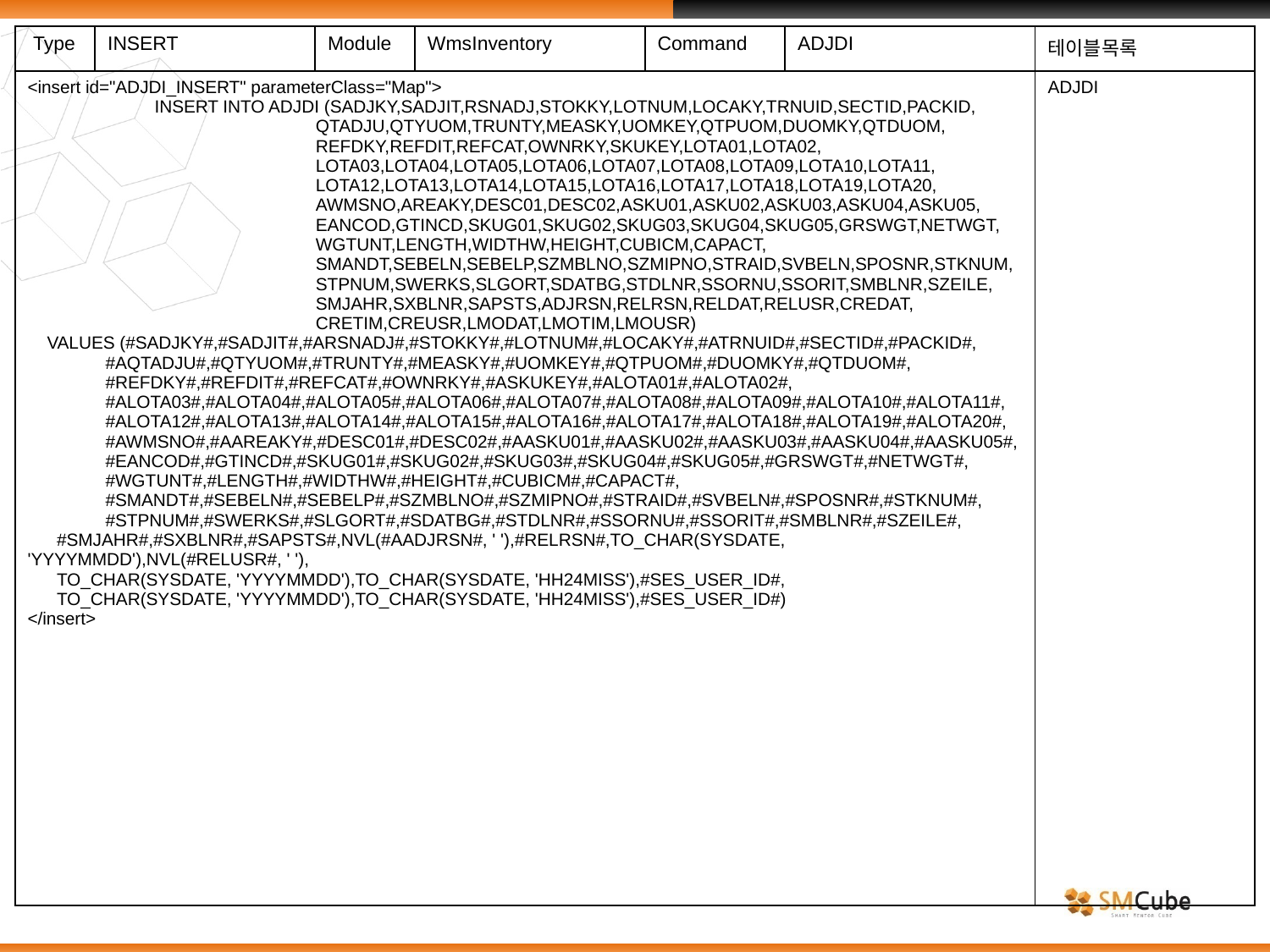

| Type | INSERT | Module | WmsInventory | Command | ADJDI | 테이블목록 |
| --- | --- | --- | --- | --- | --- | --- |
| <insert id="ADJDI\_INSERT" parameterClass="Map"> INSERT INTO ADJDI (SADJKY,SADJIT,RSNADJ,STOKKY,LOTNUM,LOCAKY,TRNUID,SECTID,PACKID, QTADJU,QTYUOM,TRUNTY,MEASKY,UOMKEY,QTPUOM,DUOMKY,QTDUOM, REFDKY,REFDIT,REFCAT,OWNRKY,SKUKEY,LOTA01,LOTA02, LOTA03,LOTA04,LOTA05,LOTA06,LOTA07,LOTA08,LOTA09,LOTA10,LOTA11, LOTA12,LOTA13,LOTA14,LOTA15,LOTA16,LOTA17,LOTA18,LOTA19,LOTA20, AWMSNO,AREAKY,DESC01,DESC02,ASKU01,ASKU02,ASKU03,ASKU04,ASKU05, EANCOD,GTINCD,SKUG01,SKUG02,SKUG03,SKUG04,SKUG05,GRSWGT,NETWGT, WGTUNT,LENGTH,WIDTHW,HEIGHT,CUBICM,CAPACT, SMANDT,SEBELN,SEBELP,SZMBLNO,SZMIPNO,STRAID,SVBELN,SPOSNR,STKNUM, STPNUM,SWERKS,SLGORT,SDATBG,STDLNR,SSORNU,SSORIT,SMBLNR,SZEILE, SMJAHR,SXBLNR,SAPSTS,ADJRSN,RELRSN,RELDAT,RELUSR,CREDAT, CRETIM,CREUSR,LMODAT,LMOTIM,LMOUSR) VALUES (#SADJKY#,#SADJIT#,#ARSNADJ#,#STOKKY#,#LOTNUM#,#LOCAKY#,#ATRNUID#,#SECTID#,#PACKID#, #AQTADJU#,#QTYUOM#,#TRUNTY#,#MEASKY#,#UOMKEY#,#QTPUOM#,#DUOMKY#,#QTDUOM#, #REFDKY#,#REFDIT#,#REFCAT#,#OWNRKY#,#ASKUKEY#,#ALOTA01#,#ALOTA02#, #ALOTA03#,#ALOTA04#,#ALOTA05#,#ALOTA06#,#ALOTA07#,#ALOTA08#,#ALOTA09#,#ALOTA10#,#ALOTA11#, #ALOTA12#,#ALOTA13#,#ALOTA14#,#ALOTA15#,#ALOTA16#,#ALOTA17#,#ALOTA18#,#ALOTA19#,#ALOTA20#, #AWMSNO#,#AAREAKY#,#DESC01#,#DESC02#,#AASKU01#,#AASKU02#,#AASKU03#,#AASKU04#,#AASKU05#, #EANCOD#,#GTINCD#,#SKUG01#,#SKUG02#,#SKUG03#,#SKUG04#,#SKUG05#,#GRSWGT#,#NETWGT#, #WGTUNT#,#LENGTH#,#WIDTHW#,#HEIGHT#,#CUBICM#,#CAPACT#, #SMANDT#,#SEBELN#,#SEBELP#,#SZMBLNO#,#SZMIPNO#,#STRAID#,#SVBELN#,#SPOSNR#,#STKNUM#, #STPNUM#,#SWERKS#,#SLGORT#,#SDATBG#,#STDLNR#,#SSORNU#,#SSORIT#,#SMBLNR#,#SZEILE#, #SMJAHR#,#SXBLNR#,#SAPSTS#,NVL(#AADJRSN#, ' '),#RELRSN#,TO\_CHAR(SYSDATE, 'YYYYMMDD'),NVL(#RELUSR#, ' '), TO\_CHAR(SYSDATE, 'YYYYMMDD'),TO\_CHAR(SYSDATE, 'HH24MISS'),#SES\_USER\_ID#, TO\_CHAR(SYSDATE, 'YYYYMMDD'),TO\_CHAR(SYSDATE, 'HH24MISS'),#SES\_USER\_ID#) </insert> |  |  |  |  |  | ADJDI |